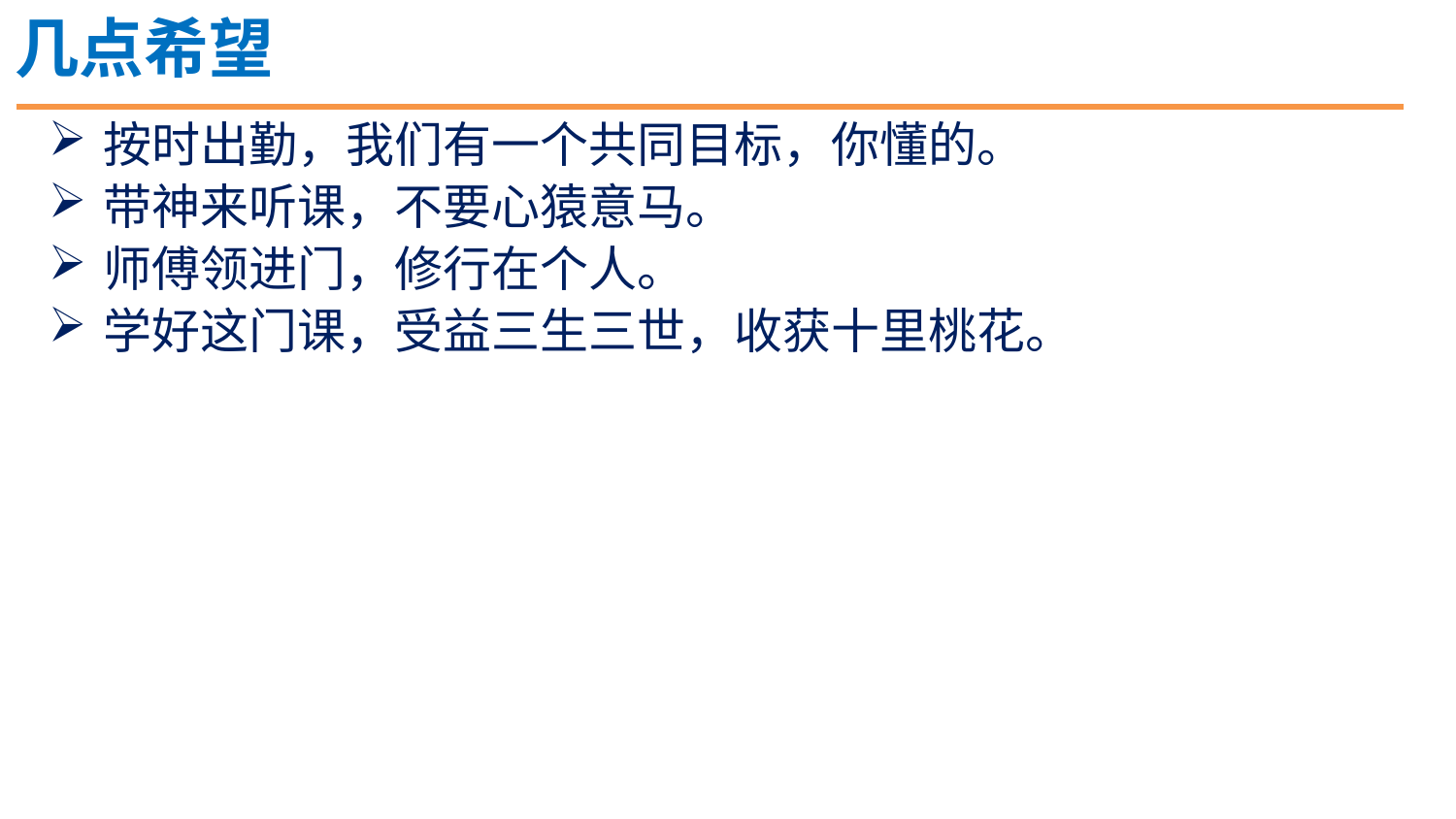

几点希望
按时出勤，我们有一个共同目标，你懂的。
带神来听课，不要心猿意马。
师傅领进门，修行在个人。
学好这门课，受益三生三世，收获十里桃花。